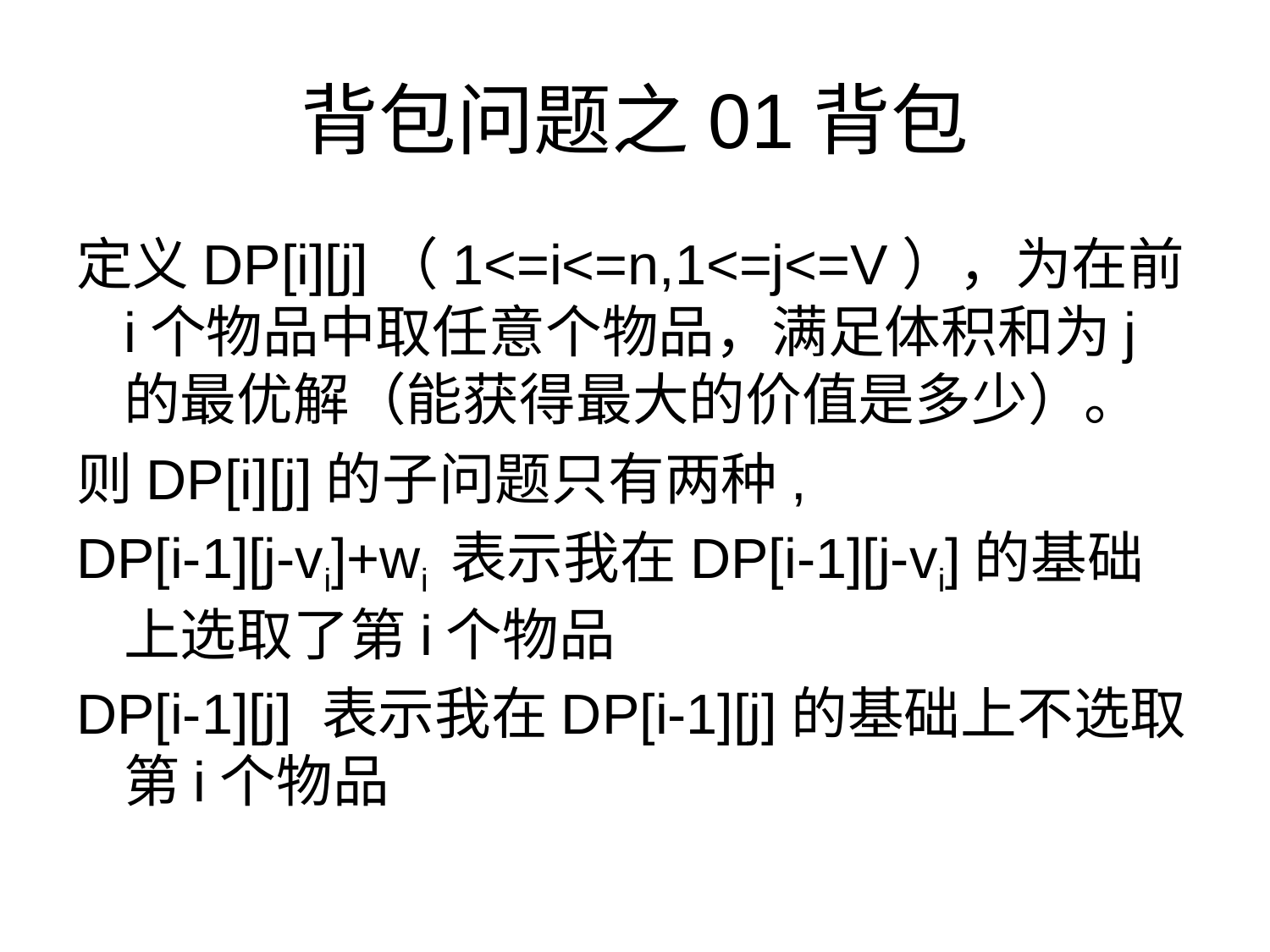

# 背包问题之01背包
定义DP[i][j]（1<=i<=n,1<=j<=V），为在前i个物品中取任意个物品，满足体积和为j的最优解（能获得最大的价值是多少）。
则DP[i][j]的子问题只有两种,
DP[i-1][j-vi]+wi 表示我在DP[i-1][j-vi]的基础上选取了第i个物品
DP[i-1][j] 表示我在DP[i-1][j]的基础上不选取第i个物品